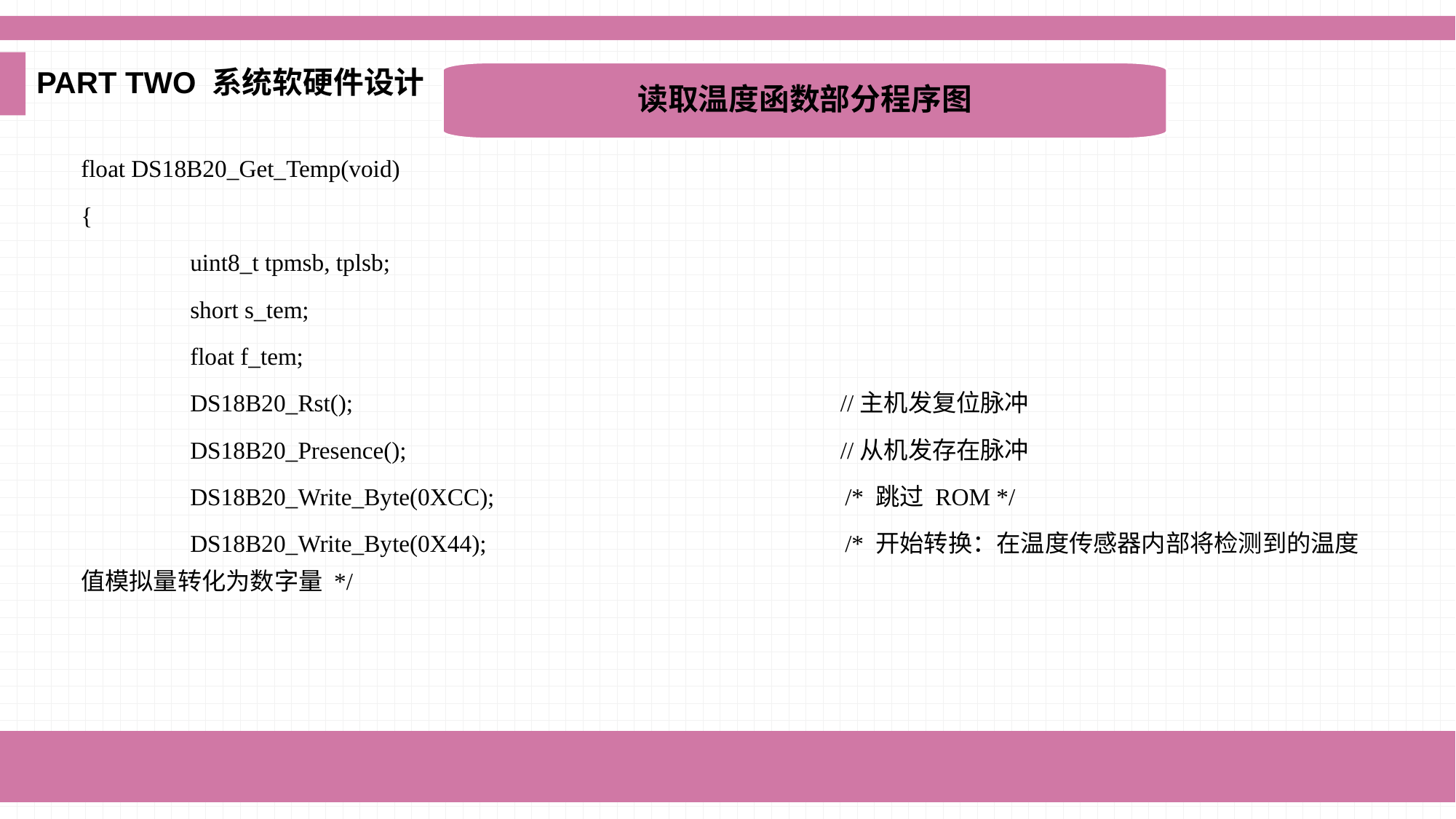

PART TWO 系统软硬件设计
读取温度函数部分程序图
float DS18B20_Get_Temp(void)
{
	uint8_t tpmsb, tplsb;
	short s_tem;
	float f_tem;
	DS18B20_Rst();	                                                                        //主机发复位脉冲
	DS18B20_Presence();	                                                                        //从机发存在脉冲
	DS18B20_Write_Byte(0XCC);				/* 跳过 ROM */
	DS18B20_Write_Byte(0X44);				/* 开始转换：在温度传感器内部将检测到的温度值模拟量转化为数字量 */